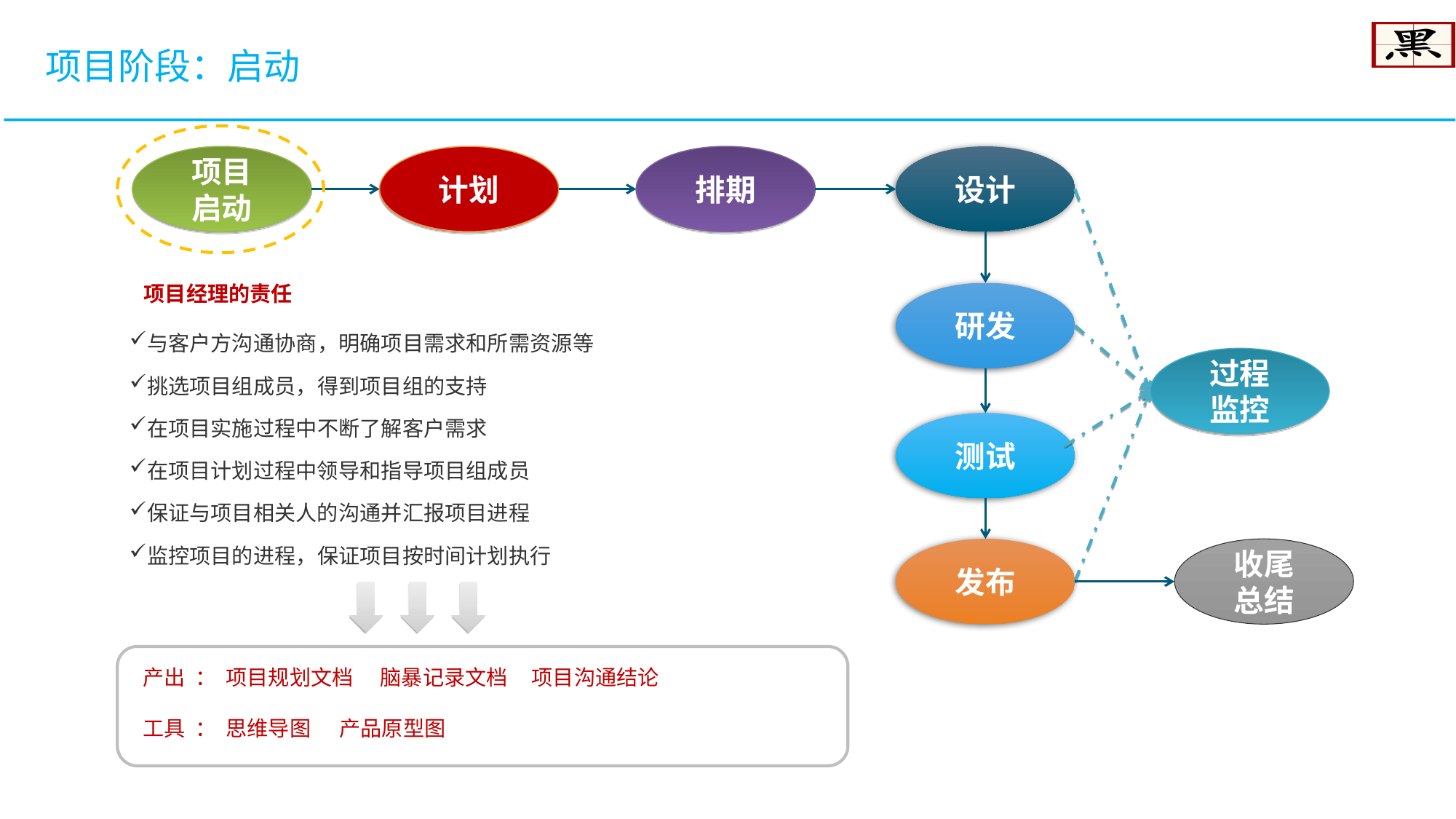

项目阶段：启动

项目
启动
计划
排期
设计
项目经理的责任
研发
与客户方沟通协商，明确项目需求和所需资源等
挑选项目组成员，得到项目组的支持
在项目实施过程中不断了解客户需求
在项目计划过程中领导和指导项目组成员
保证与项目相关人的沟通并汇报项目进程
监控项目的进程，保证项目按时间计划执行
过程
监控
测试
发布
收尾
总结

产出  ：  项目规划文档	    脑暴记录文档     项目沟通结论

工具  ：  思维导图      产品原型图